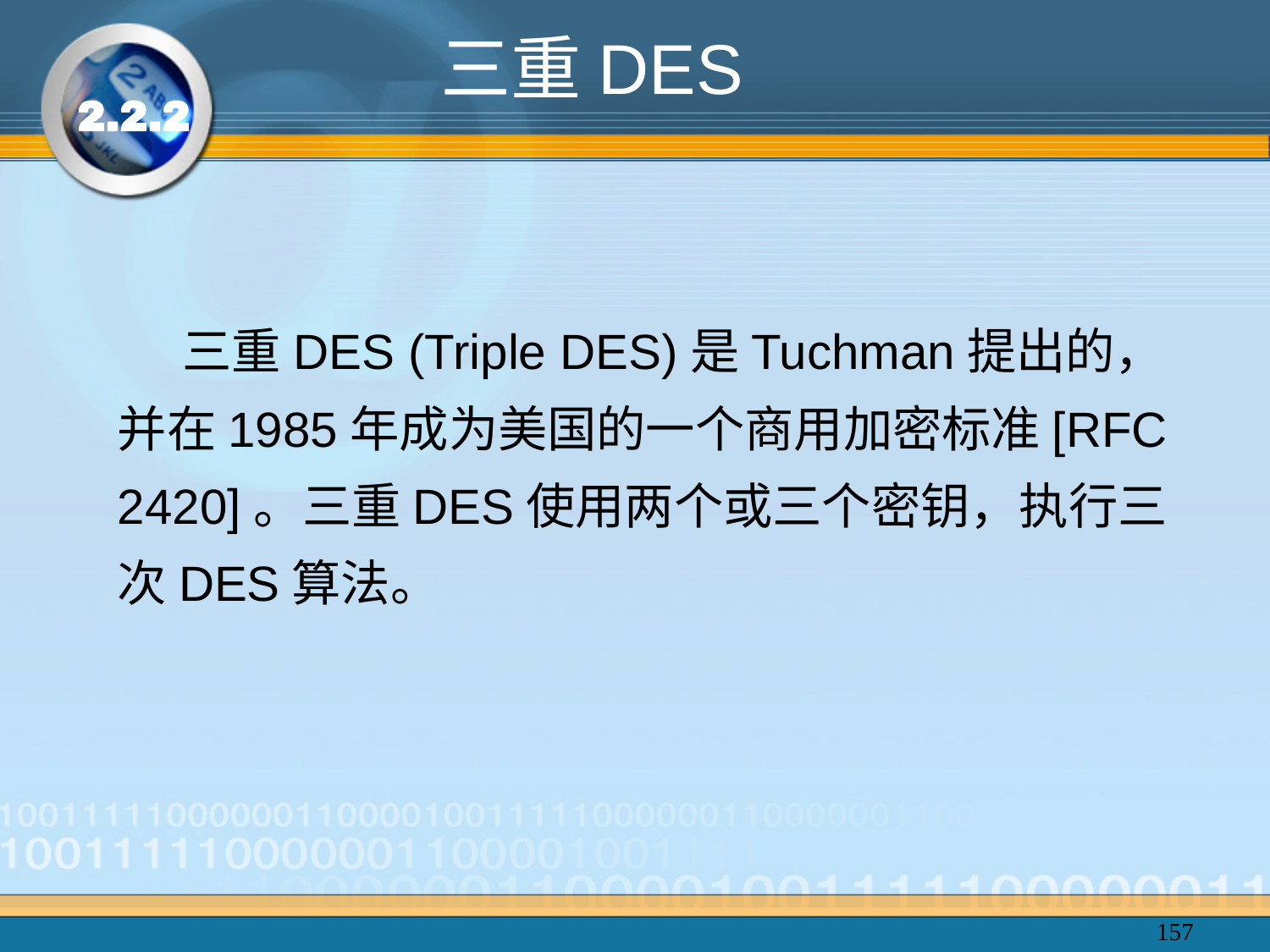

三重DES
2.2.2
    三重DES (Triple DES)是Tuchman提出的，并在1985年成为美国的一个商用加密标准[RFC 2420]。三重DES使用两个或三个密钥，执行三次DES算法。

157